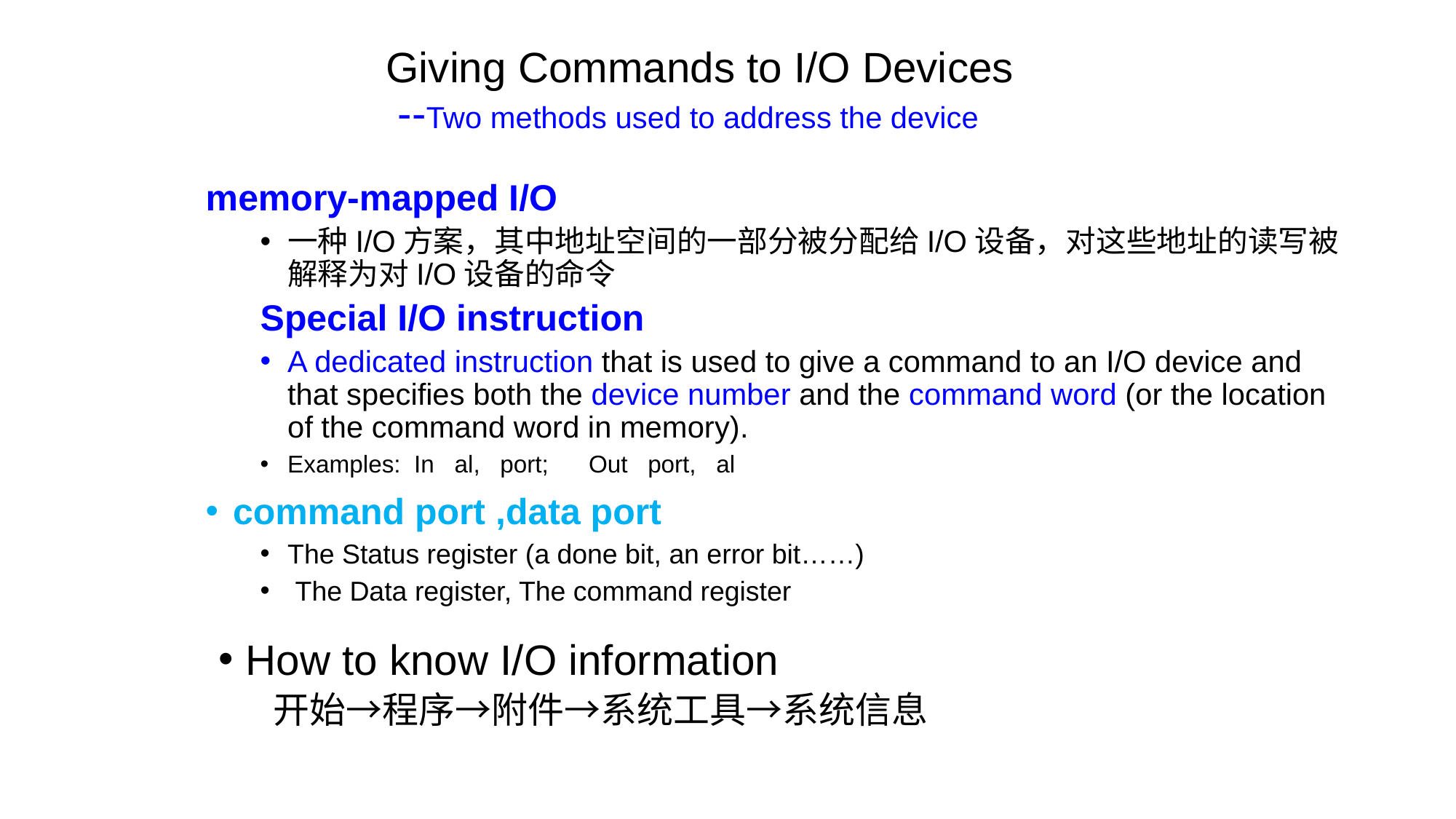

# Giving Commands to I/O Devices --Two methods used to address the device
memory-mapped I/O
一种I/O方案，其中地址空间的一部分被分配给I/O设备，对这些地址的读写被解释为对I/O设备的命令
Special I/O instruction
A dedicated instruction that is used to give a command to an I/O device and that specifies both the device number and the command word (or the location of the command word in memory).
Examples:  In   al,   port;      Out   port,   al
command port ,data port
The Status register (a done bit, an error bit……)
 The Data register, The command register

How to know I/O information
开始→程序→附件→系统工具→系统信息